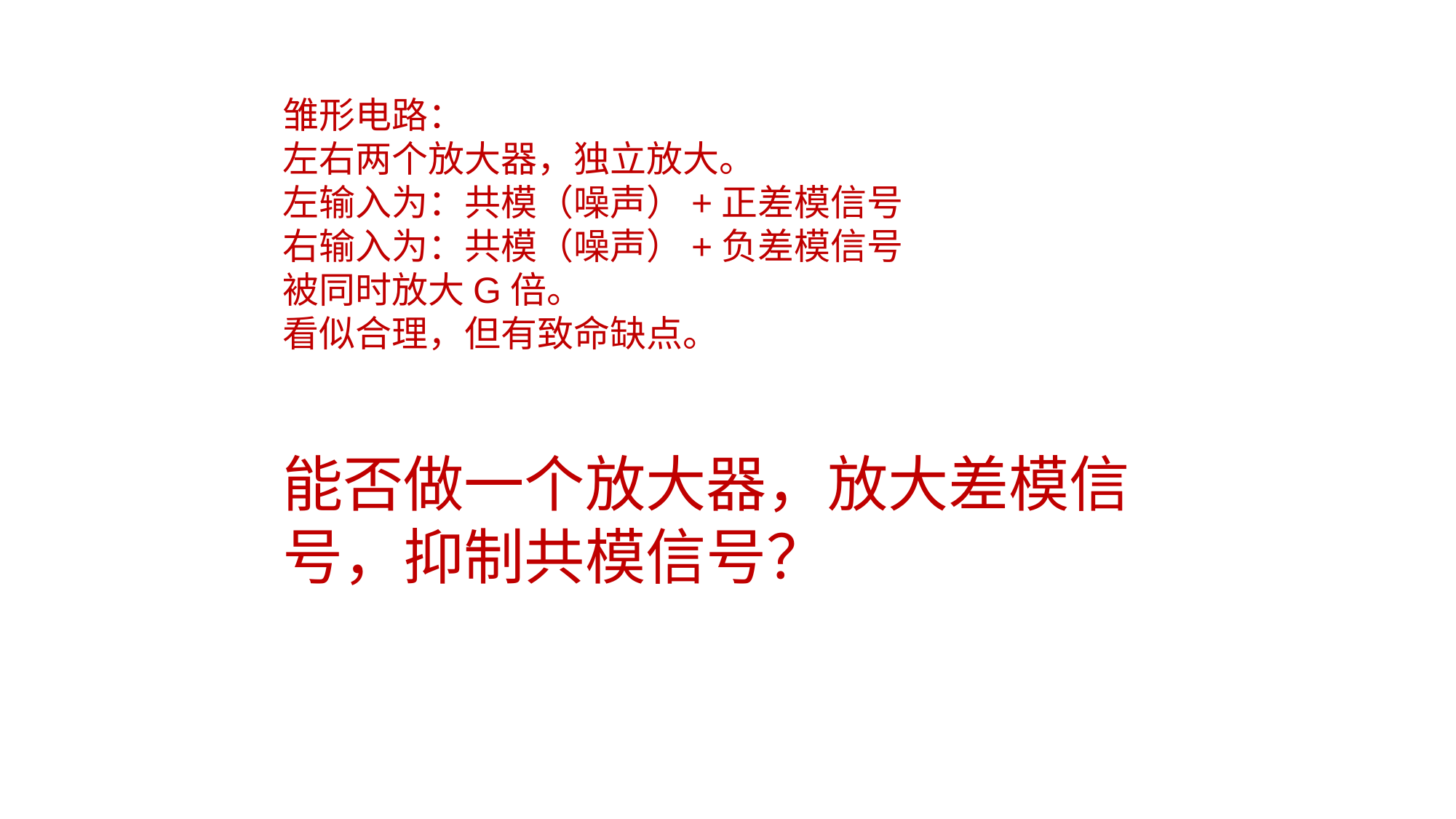

雏形电路：
左右两个放大器，独立放大。
左输入为：共模（噪声）+正差模信号
右输入为：共模（噪声）+负差模信号
被同时放大G倍。
看似合理，但有致命缺点。
能否做一个放大器，放大差模信号，抑制共模信号？